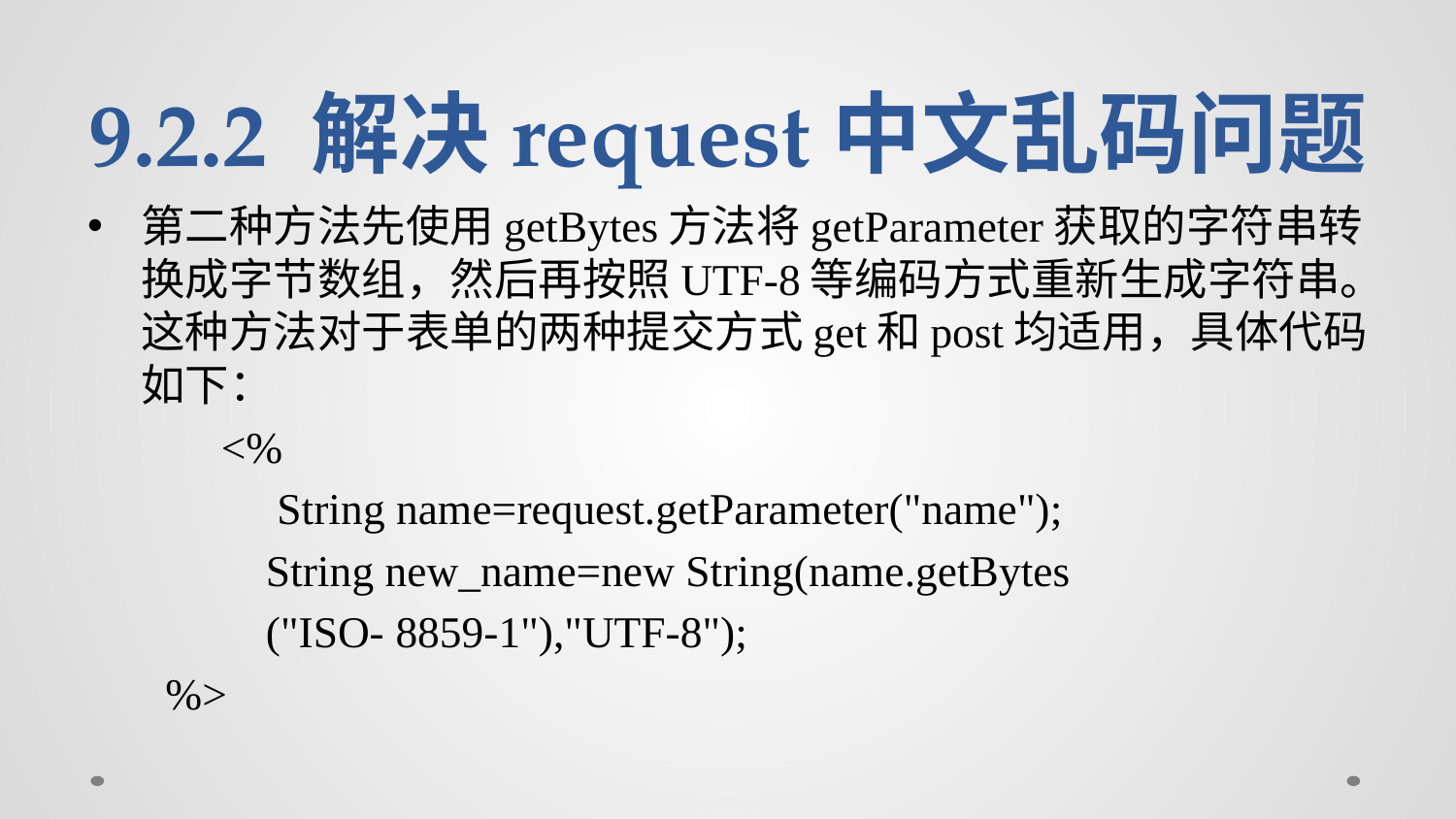

# 9.2.2 解决request中文乱码问题
第二种方法先使用getBytes方法将getParameter获取的字符串转换成字节数组，然后再按照UTF-8等编码方式重新生成字符串。这种方法对于表单的两种提交方式get和post均适用，具体代码如下：
            <%
                 String name=request.getParameter("name");
                String new_name=new String(name.getBytes
                ("ISO- 8859-1"),"UTF-8");
       %>